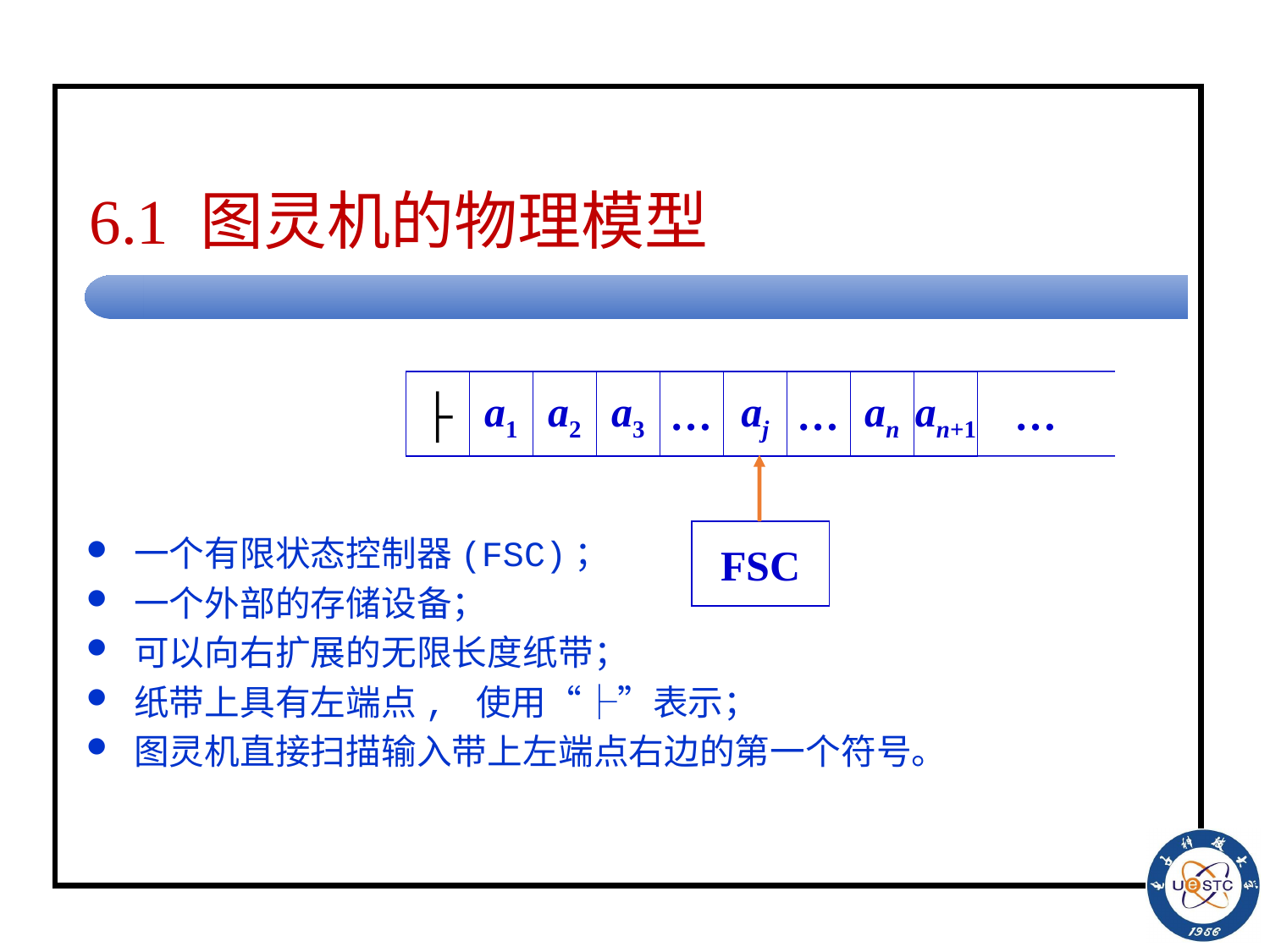

# 6.1 图灵机的物理模型

一个有限状态控制器(FSC)；
一个外部的存储设备；
可以向右扩展的无限长度纸带；
纸带上具有左端点, 使用“├”表示；
图灵机直接扫描输入带上左端点右边的第一个符号。

├
a1
a2
a3
…
aj
…
an
an+1

…

FSC